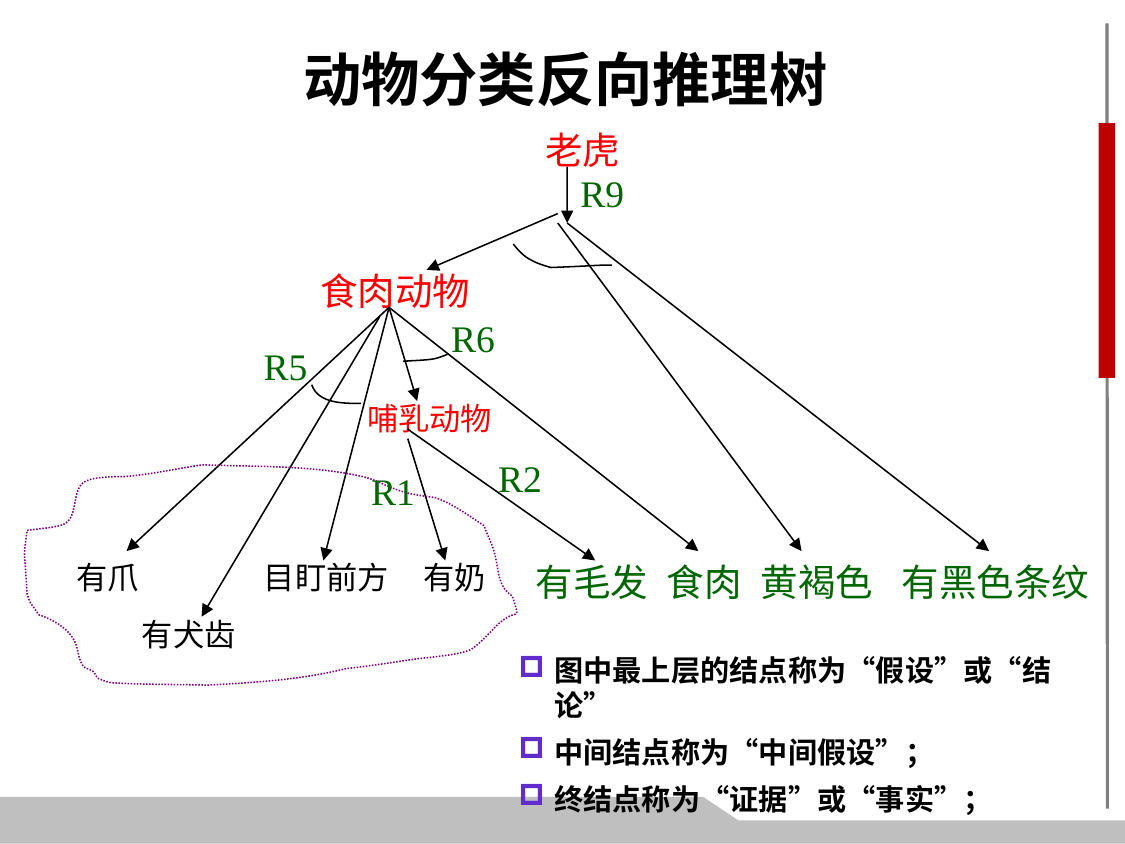

动物分类反向推理树
老虎
R9

食肉动物

R6

R5

哺乳动物

R2
R1

有爪
目盯前方
有奶
有毛发
食肉
黄褐色
有黑色条纹
有犬齿
图中最上层的结点称为“假设”或“结论”
中间结点称为“中间假设”；
终结点称为“证据”或“事实”；